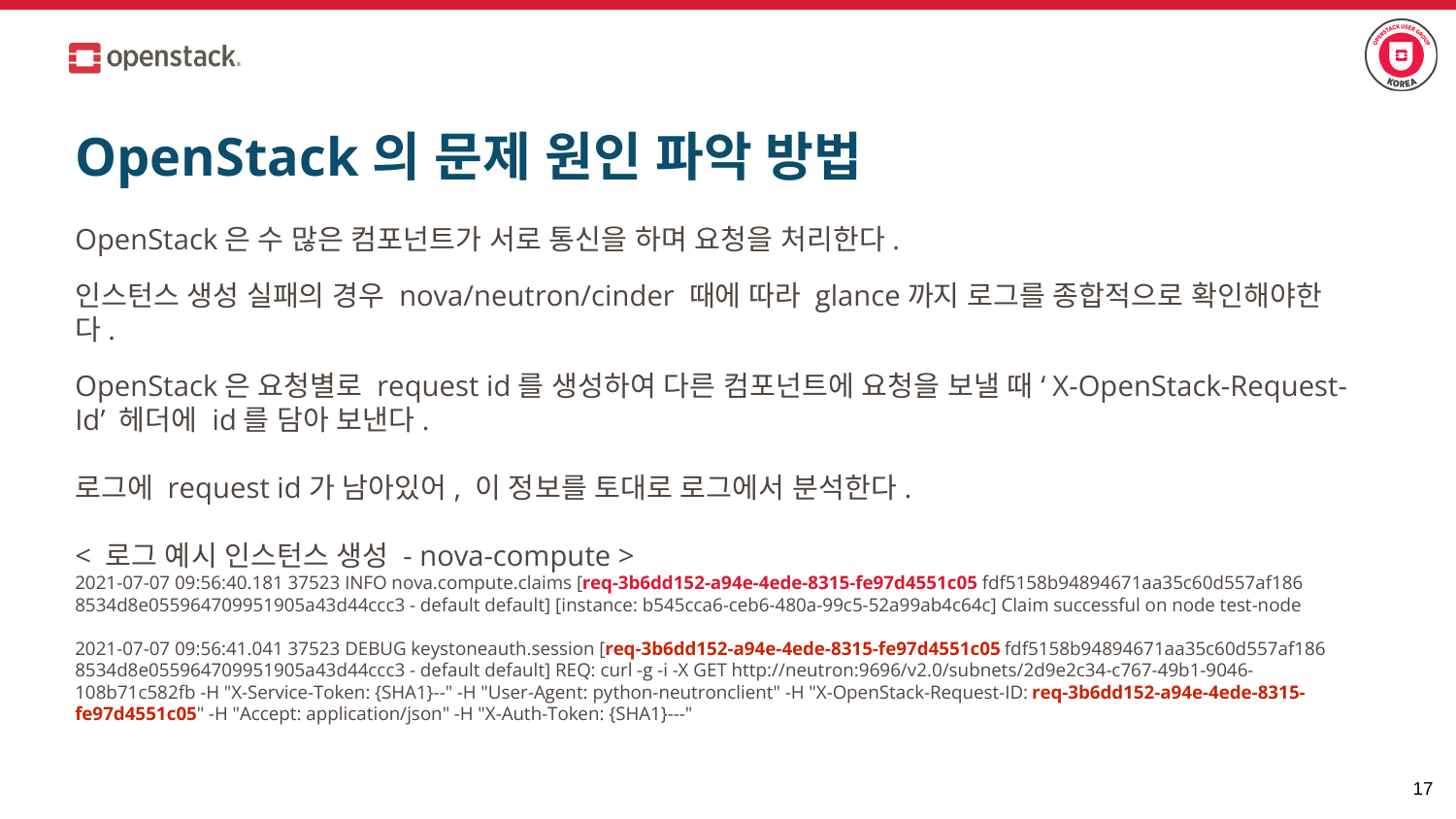

# OpenStack의 문제 원인 파악 방법
OpenStack은 수 많은 컴포넌트가 서로 통신을 하며 요청을 처리한다.
인스턴스 생성 실패의 경우 nova/neutron/cinder 때에 따라 glance까지 로그를 종합적으로 확인해야한다.
OpenStack은 요청별로 request id를 생성하여 다른 컴포넌트에 요청을 보낼 때 ‘X-OpenStack-Request-Id’ 헤더에 id를 담아 보낸다.
로그에 request id가 남아있어, 이 정보를 토대로 로그에서 분석한다.
< 로그 예시 인스턴스 생성 - nova-compute >
2021-07-07 09:56:40.181 37523 INFO nova.compute.claims [req-3b6dd152-a94e-4ede-8315-fe97d4551c05 fdf5158b94894671aa35c60d557af186 8534d8e055964709951905a43d44ccc3 - default default] [instance: b545cca6-ceb6-480a-99c5-52a99ab4c64c] Claim successful on node test-node
2021-07-07 09:56:41.041 37523 DEBUG keystoneauth.session [req-3b6dd152-a94e-4ede-8315-fe97d4551c05 fdf5158b94894671aa35c60d557af186 8534d8e055964709951905a43d44ccc3 - default default] REQ: curl -g -i -X GET http://neutron:9696/v2.0/subnets/2d9e2c34-c767-49b1-9046-108b71c582fb -H "X-Service-Token: {SHA1}--" -H "User-Agent: python-neutronclient" -H "X-OpenStack-Request-ID: req-3b6dd152-a94e-4ede-8315-fe97d4551c05" -H "Accept: application/json" -H "X-Auth-Token: {SHA1}---"
17